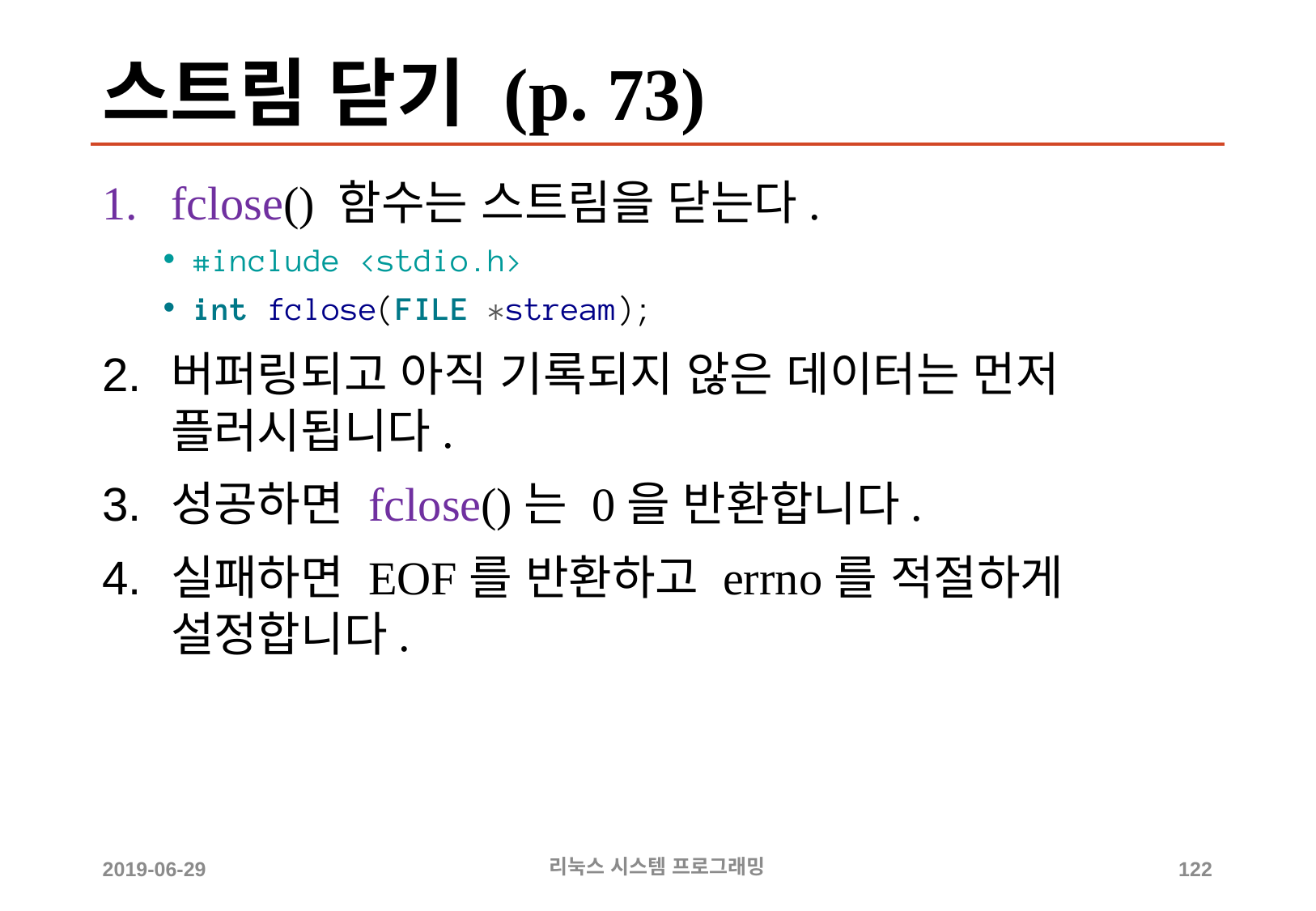

# 스트림 닫기 (p. 73)
fclose() 함수는 스트림을 닫는다.
#include <stdio.h>
int fclose(FILE *stream);
버퍼링되고 아직 기록되지 않은 데이터는 먼저 플러시됩니다.
성공하면 fclose()는 0을 반환합니다.
실패하면 EOF를 반환하고 errno를 적절하게 설정합니다.
2019-06-29
리눅스 시스템 프로그래밍
122